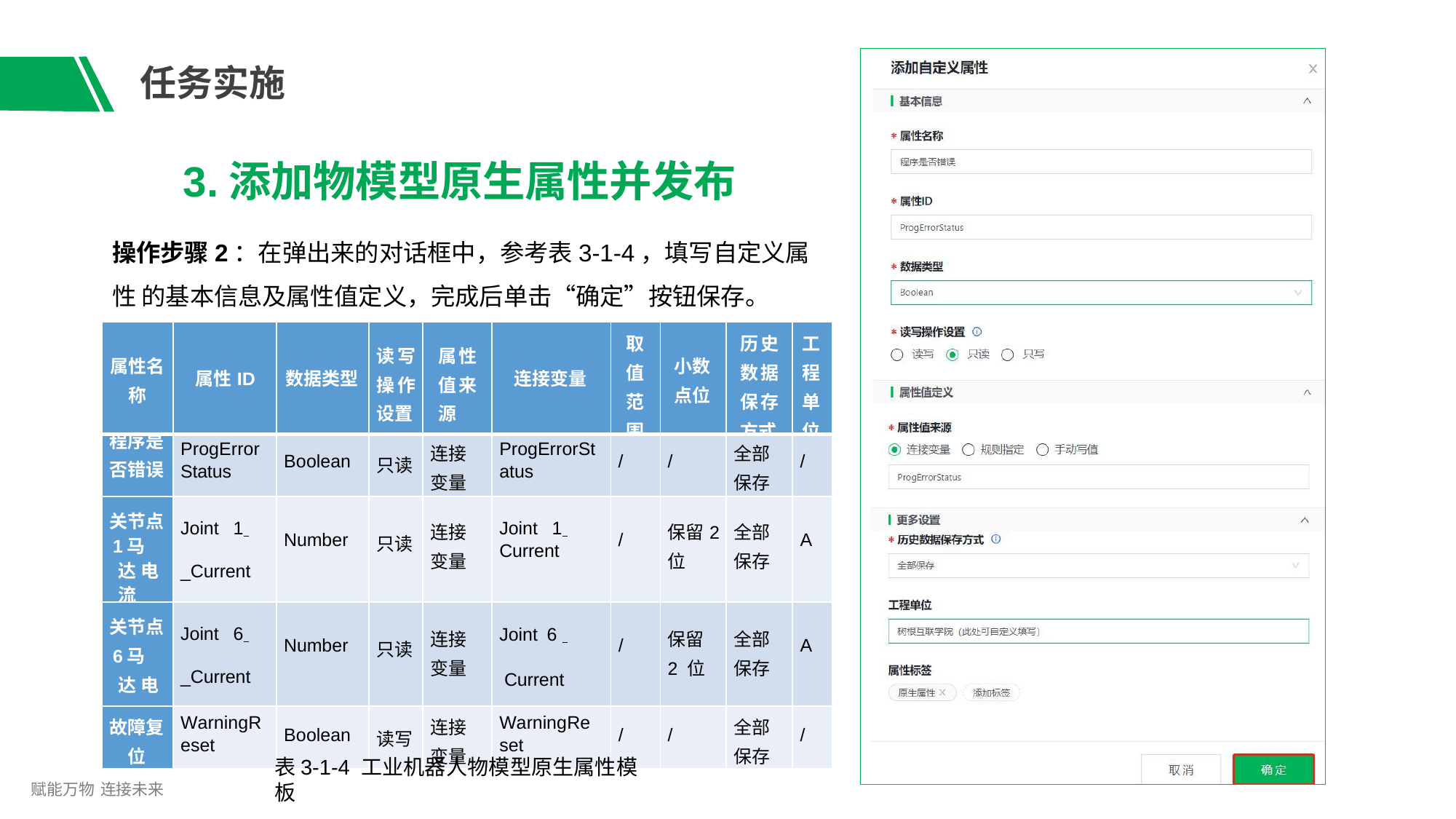

# 任务实施
3.添加物模型原生属性并发布
操作步骤2：在弹出来的对话框中，参考表3-1-4，填写自定义属性 的基本信息及属性值定义，完成后单击“确定”按钮保存。
| 属性名 称 | 属性ID | 数据类型 | 读写 操作 设置 | 属性 值来 源 | 连接变量 | 取 值 范 围 | 小数 点位 | 历史 数据 保存 方式 | 工 程 单 位 |
| --- | --- | --- | --- | --- | --- | --- | --- | --- | --- |
| 程序是 否错误 | ProgError Status | Boolean | 只读 | 连接 变量 | ProgErrorSt atus | / | / | 全部 保存 | / |
| 关节点 1马达 电流 | Joint 1 \_Current | Number | 只读 | 连接 变量 | Joint 1 Current | / | 保留2 位 | 全部 保存 | A |
| 关节点 6马达 电流 | Joint 6 \_Current | Number | 只读 | 连接 变量 | Joint 6 Current | / | 保留2 位 | 全部 保存 | A |
| 故障复 位 | WarningR eset | Boolean | 读写 | 连接 变量 | WarningRe set | / | / | 全部 保存 | / |
表3-1-4 工业机器人物模型原生属性模板
赋能万物 连接未来